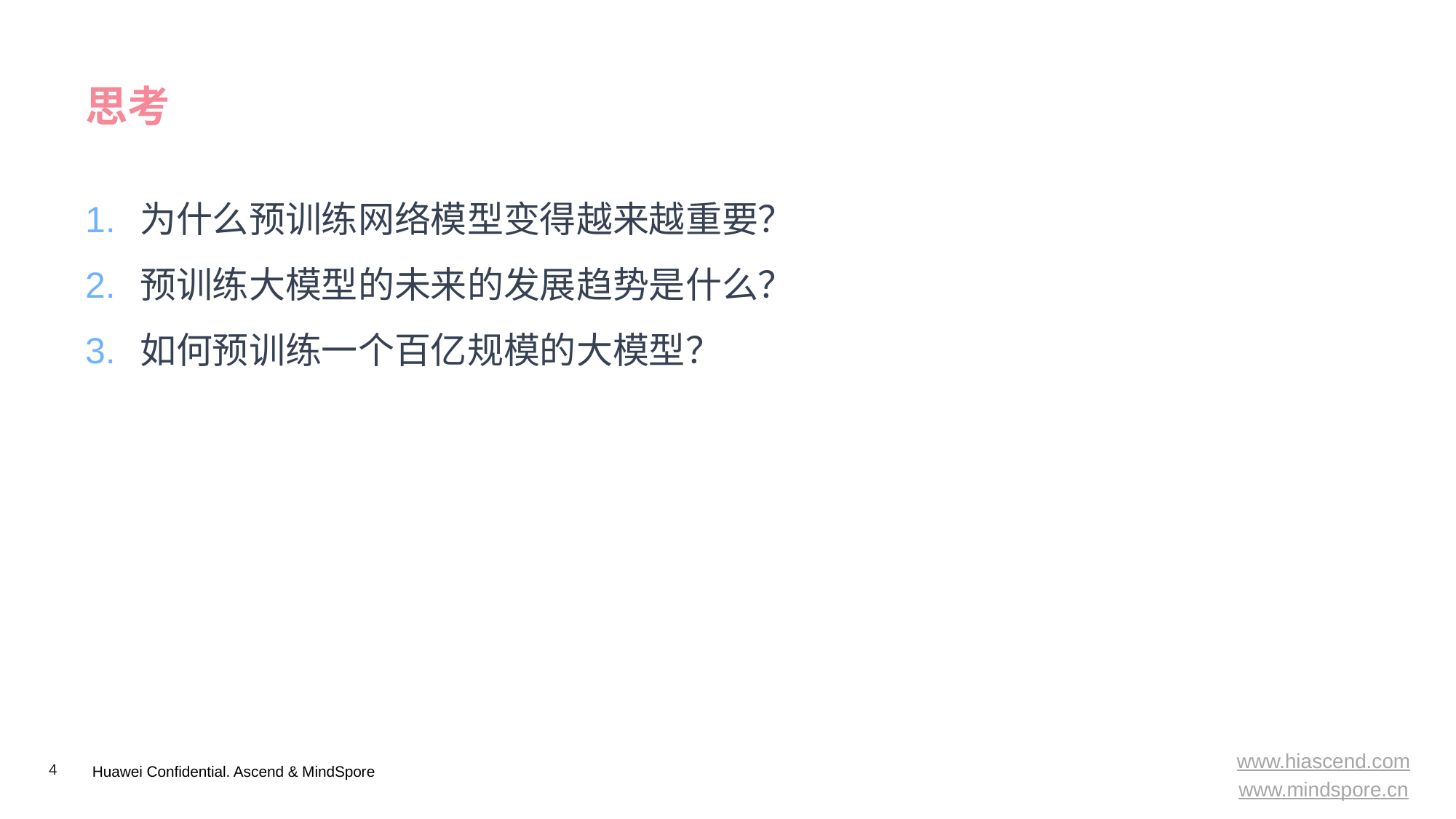

# 思考
为什么预训练网络模型变得越来越重要？
预训练大模型的未来的发展趋势是什么？
如何预训练一个百亿规模的大模型？